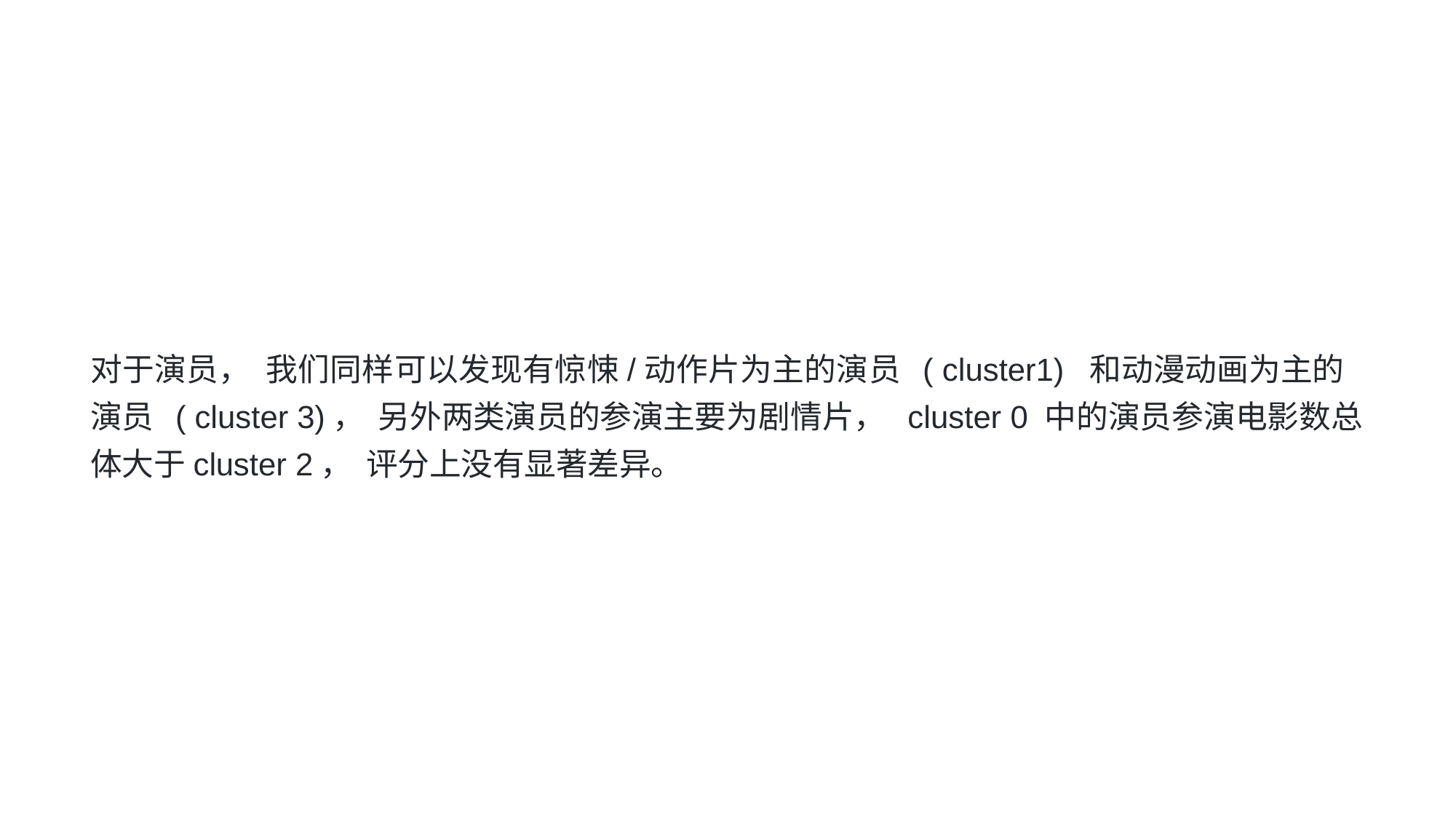

对于演员，  我们同样可以发现有惊悚/动作片为主的演员  ( cluster1)  和动漫动画为主的   演员  ( cluster 3)，  另外两类演员的参演主要为剧情片，  cluster 0 中的演员参演电影数总 体大于cluster 2，  评分上没有显著差异。